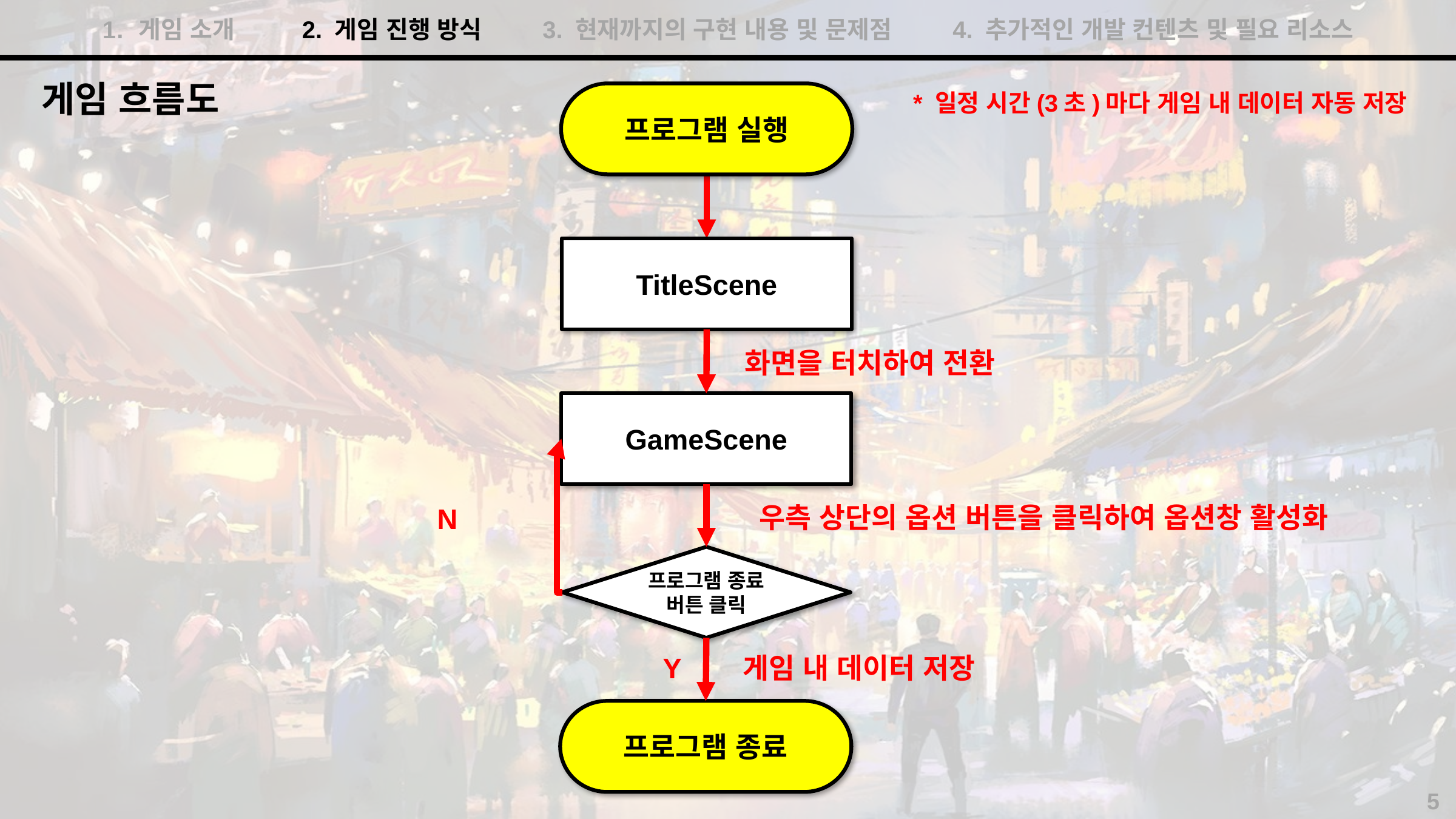

게임 소개         2. 게임 진행 방식        3. 현재까지의 구현 내용 및 문제점        4. 추가적인 개발 컨텐츠 및 필요 리소스

게임 흐름도
프로그램 실행
* 일정 시간(3초)마다 게임 내 데이터 자동 저장
TitleScene
화면을 터치하여 전환
GameScene
우측 상단의 옵션 버튼을 클릭하여 옵션창 활성화
N
프로그램 종료
버튼 클릭
Y
게임 내 데이터 저장
프로그램 종료
5